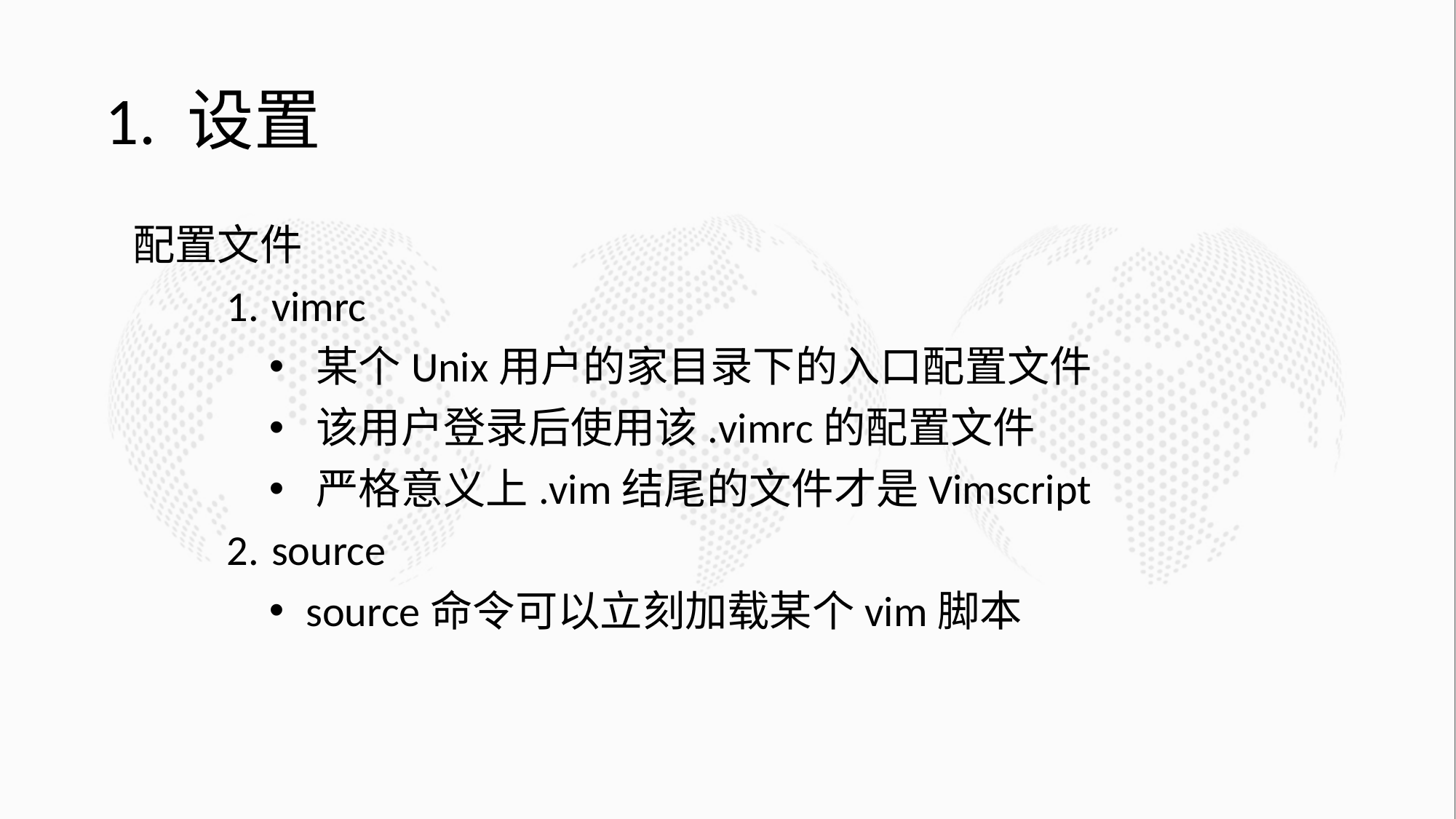

# 1. 设置
配置文件
vimrc
 某个Unix用户的家目录下的入口配置文件
 该用户登录后使用该.vimrc的配置文件
 严格意义上.vim结尾的文件才是Vimscript
source
 source命令可以立刻加载某个vim脚本